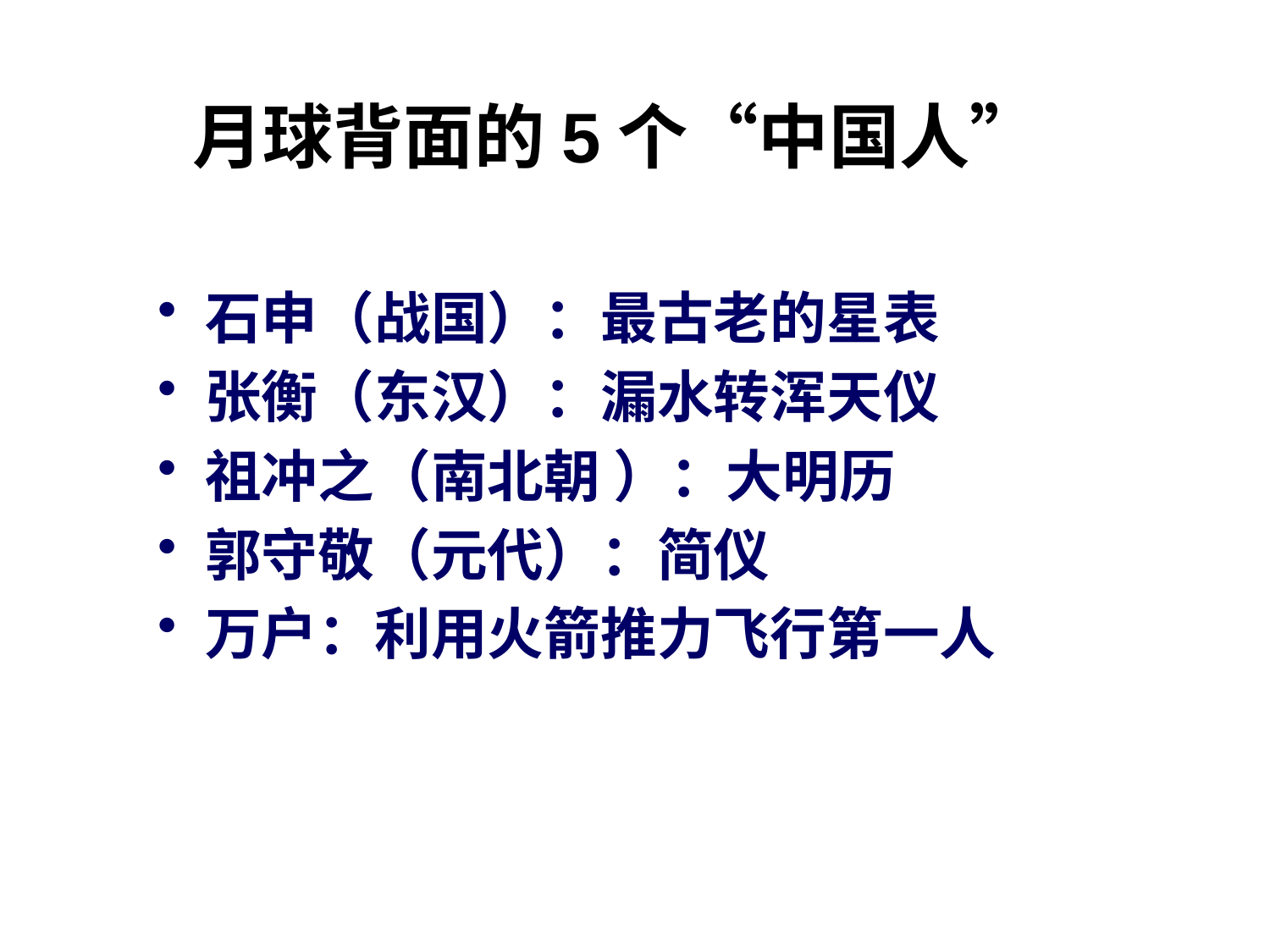

# 月球背面的5个“中国人”
石申（战国）：最古老的星表
张衡（东汉）：漏水转浑天仪
祖冲之（南北朝 ）：大明历
郭守敬（元代）：简仪
万户：利用火箭推力飞行第一人